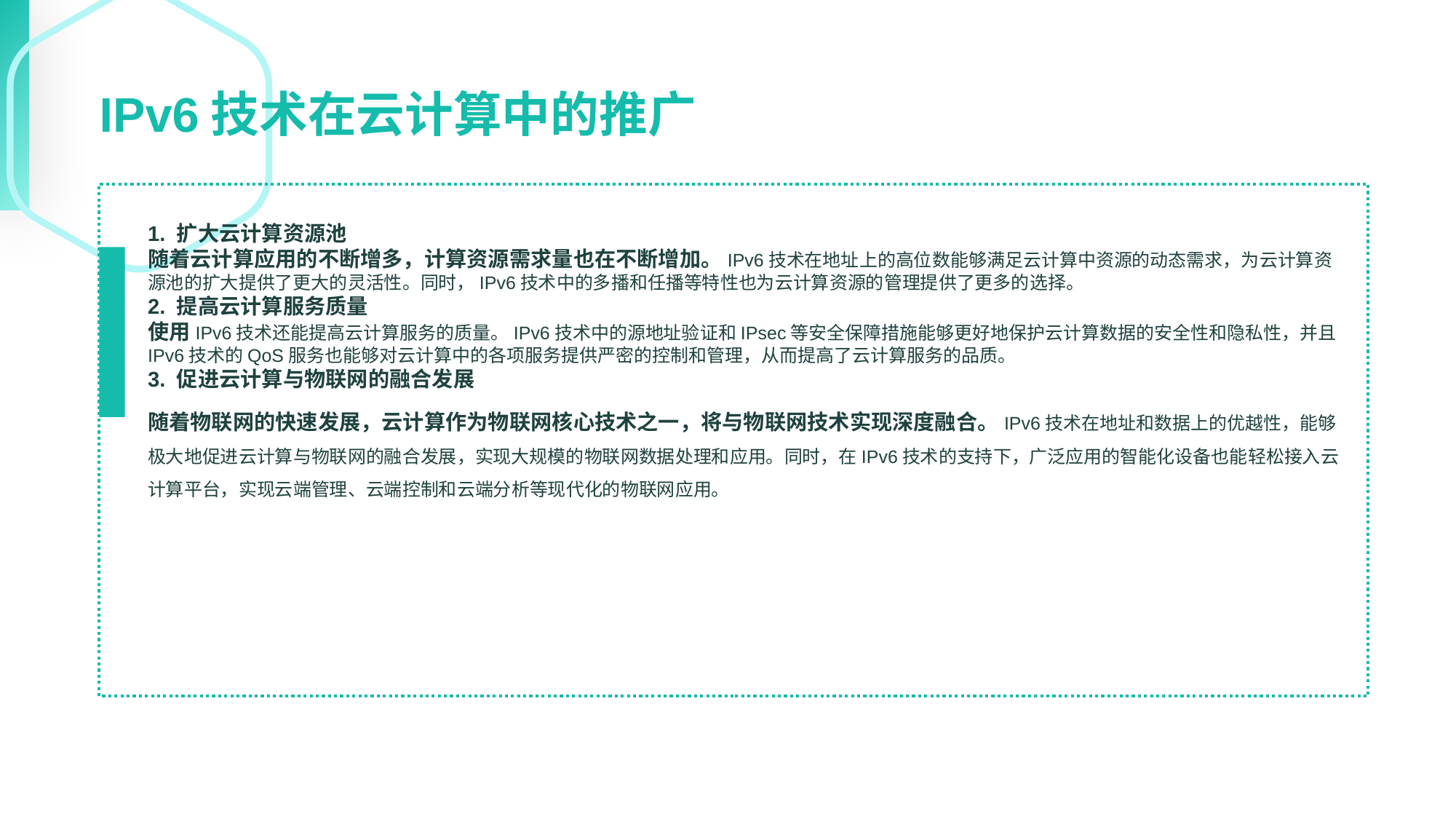

IPv6技术在云计算中的推广

1. 扩大云计算资源池
随着云计算应用的不断增多，计算资源需求量也在不断增加。IPv6技术在地址上的高位数能够满足云计算中资源的动态需求，为云计算资源池的扩大提供了更大的灵活性。同时，IPv6技术中的多播和任播等特性也为云计算资源的管理提供了更多的选择。
2. 提高云计算服务质量
使用IPv6技术还能提高云计算服务的质量。IPv6技术中的源地址验证和IPsec等安全保障措施能够更好地保护云计算数据的安全性和隐私性，并且IPv6技术的QoS服务也能够对云计算中的各项服务提供严密的控制和管理，从而提高了云计算服务的品质。
3. 促进云计算与物联网的融合发展
随着物联网的快速发展，云计算作为物联网核心技术之一，将与物联网技术实现深度融合。IPv6技术在地址和数据上的优越性，能够极大地促进云计算与物联网的融合发展，实现大规模的物联网数据处理和应用。同时，在IPv6技术的支持下，广泛应用的智能化设备也能轻松接入云计算平台，实现云端管理、云端控制和云端分析等现代化的物联网应用。